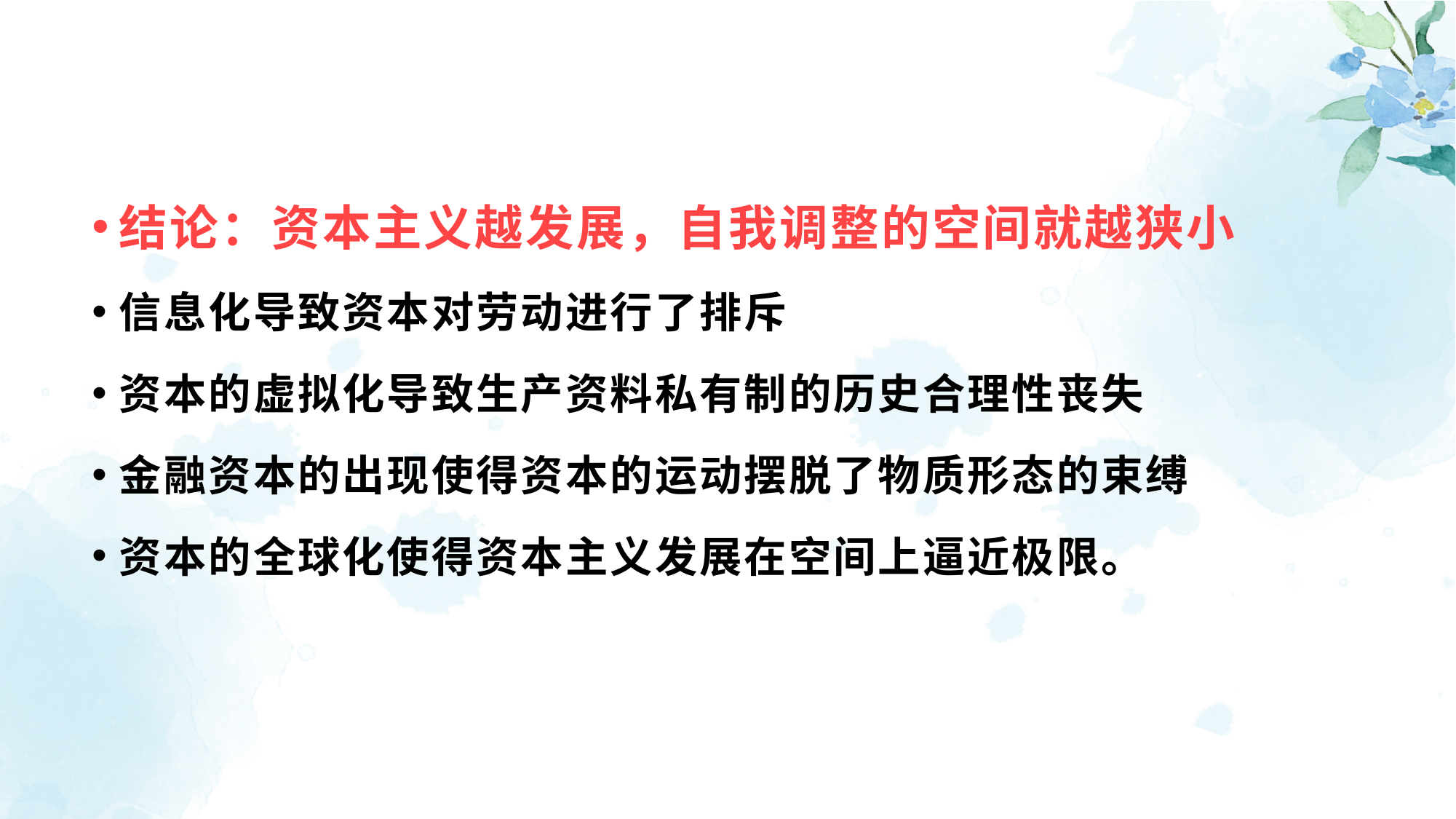

结论：资本主义越发展，自我调整的空间就越狭小
信息化导致资本对劳动进行了排斥
资本的虚拟化导致生产资料私有制的历史合理性丧失
金融资本的出现使得资本的运动摆脱了物质形态的束缚
资本的全球化使得资本主义发展在空间上逼近极限。